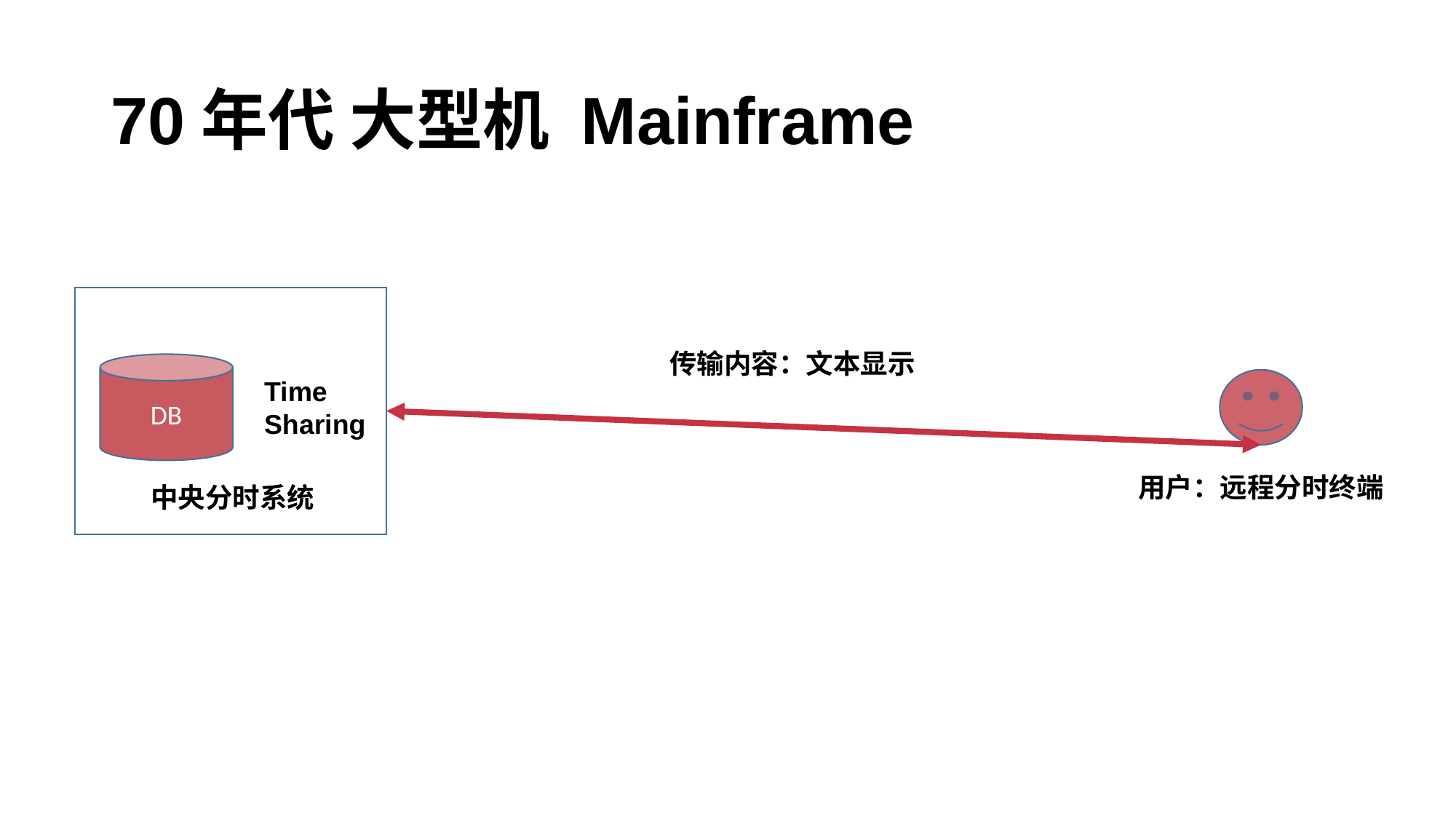

# 70年代 大型机 Mainframe

传输内容：文本显示
DB
Time
Sharing

用户：远程分时终端
中央分时系统